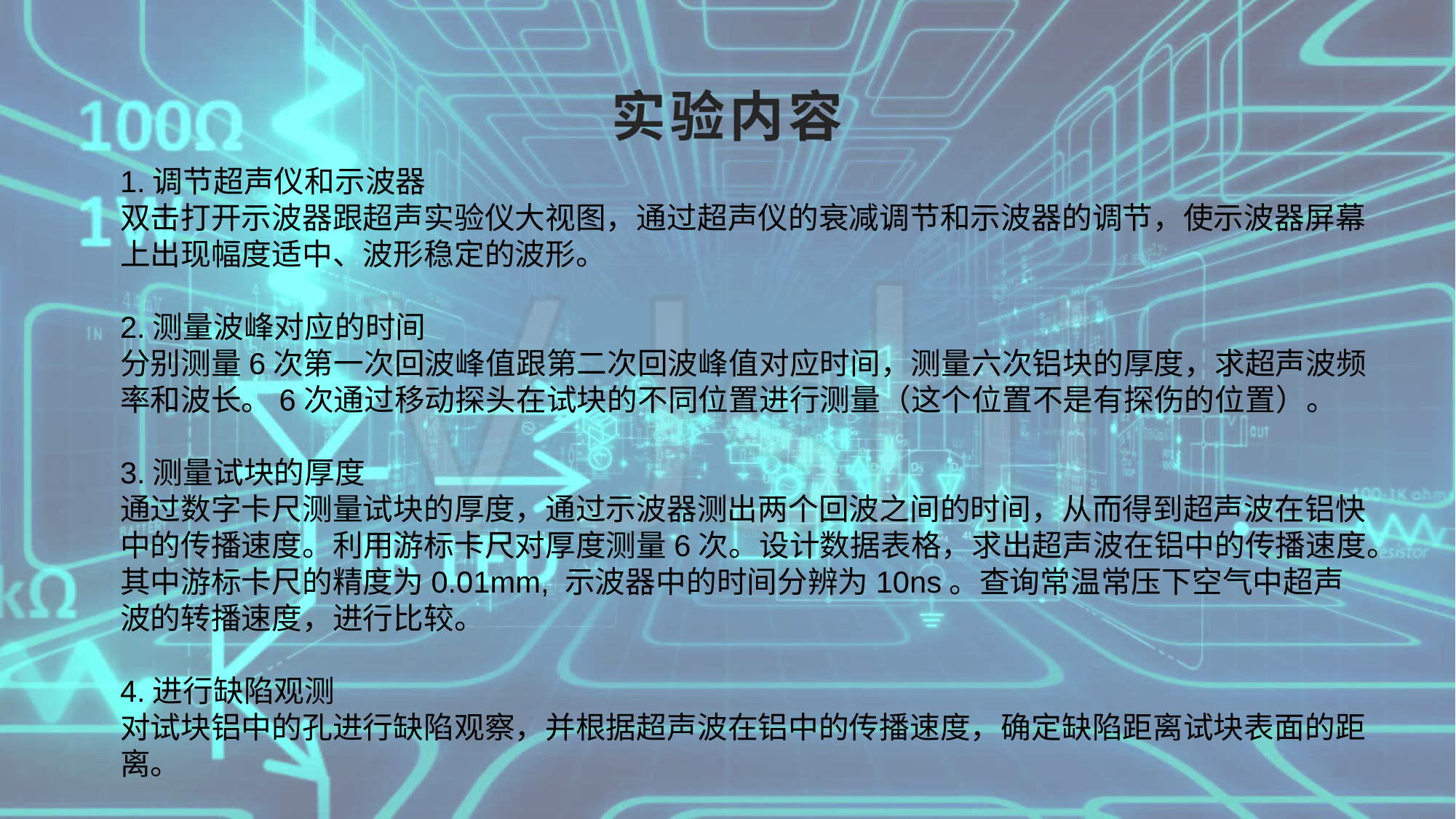

# 实验内容
1.调节超声仪和示波器
双击打开示波器跟超声实验仪大视图，通过超声仪的衰减调节和示波器的调节，使示波器屏幕上出现幅度适中、波形稳定的波形。

2.测量波峰对应的时间
分别测量6次第一次回波峰值跟第二次回波峰值对应时间，测量六次铝块的厚度，求超声波频率和波长。6次通过移动探头在试块的不同位置进行测量（这个位置不是有探伤的位置）。

3.测量试块的厚度
通过数字卡尺测量试块的厚度，通过示波器测出两个回波之间的时间，从而得到超声波在铝快中的传播速度。利用游标卡尺对厚度测量6次。设计数据表格，求出超声波在铝中的传播速度。其中游标卡尺的精度为0.01mm, 示波器中的时间分辨为10ns。查询常温常压下空气中超声波的转播速度，进行比较。

4.进行缺陷观测
对试块铝中的孔进行缺陷观察，并根据超声波在铝中的传播速度，确定缺陷距离试块表面的距离。